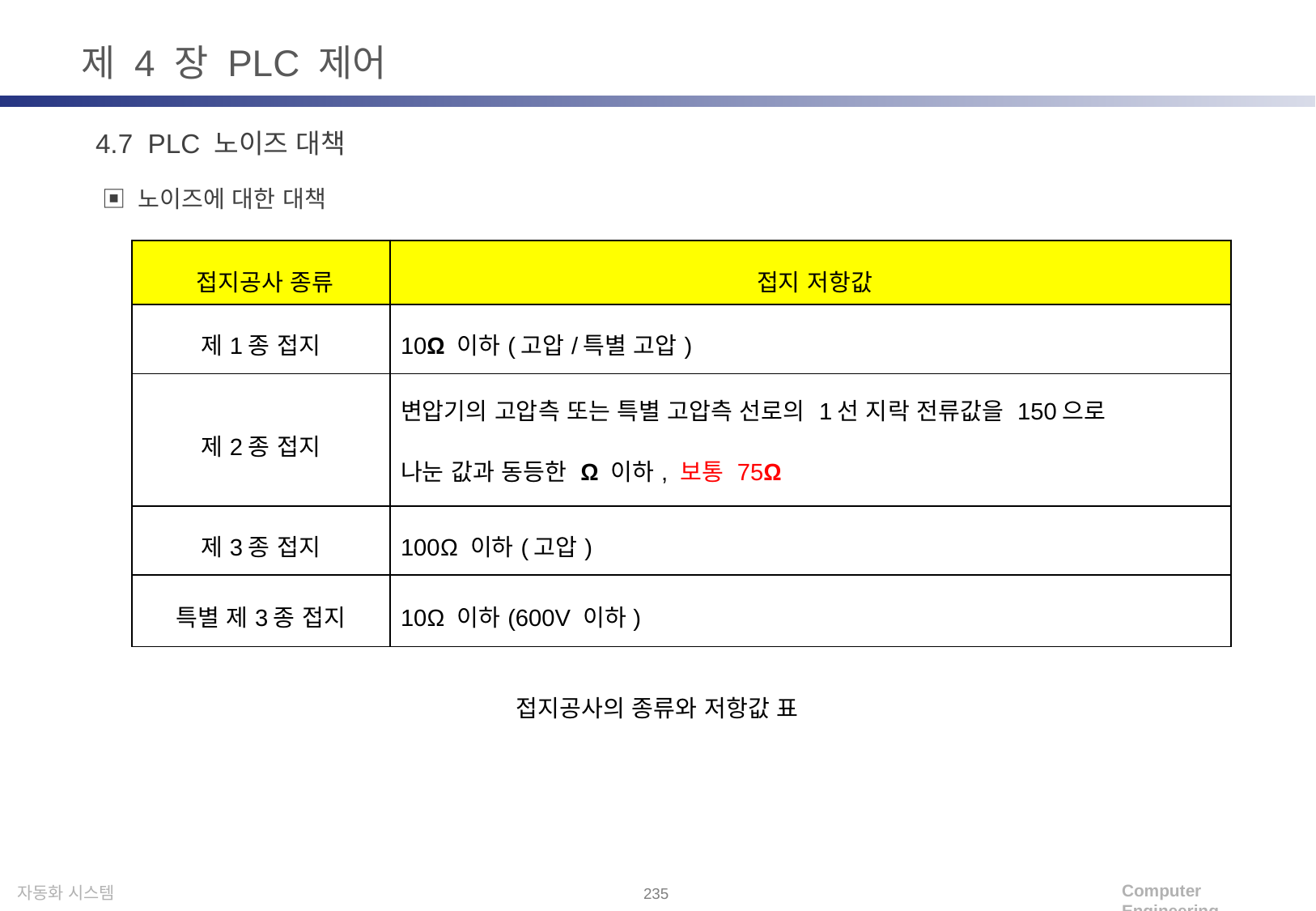

제 4 장 PLC 제어
4.7  PLC 노이즈 대책
▣ 노이즈에 대한 대책
| 접지공사 종류 | 접지 저항값 |
| --- | --- |
| 제1종 접지 | 10Ω 이하(고압/특별 고압) |
| 제2종 접지 | 변압기의 고압측 또는 특별 고압측 선로의 1선 지락 전류값을 150으로 나눈 값과 동등한 Ω 이하, 보통 75Ω |
| 제3종 접지 | 100Ω 이하(고압) |
| 특별 제3종 접지 | 10Ω 이하(600V 이하) |
접지공사의 종류와 저항값 표